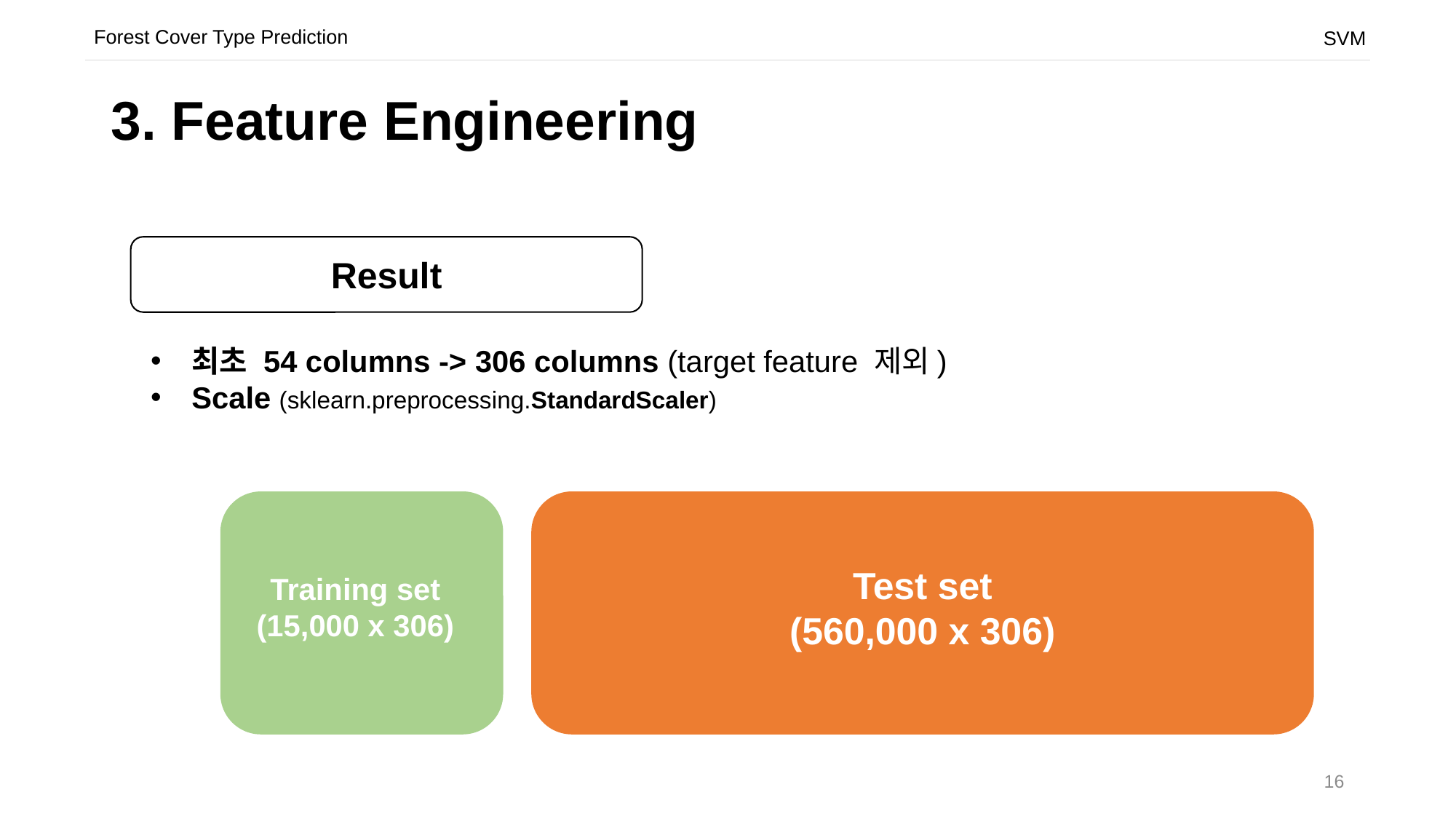

Forest Cover Type Prediction
SVM
# 3. Feature Engineering

Result
최초 54 columns -> 306 columns (target feature 제외)
Scale (sklearn.preprocessing.StandardScaler)

Test set
(560,000 x 306)
Training set
(15,000 x 306)
16